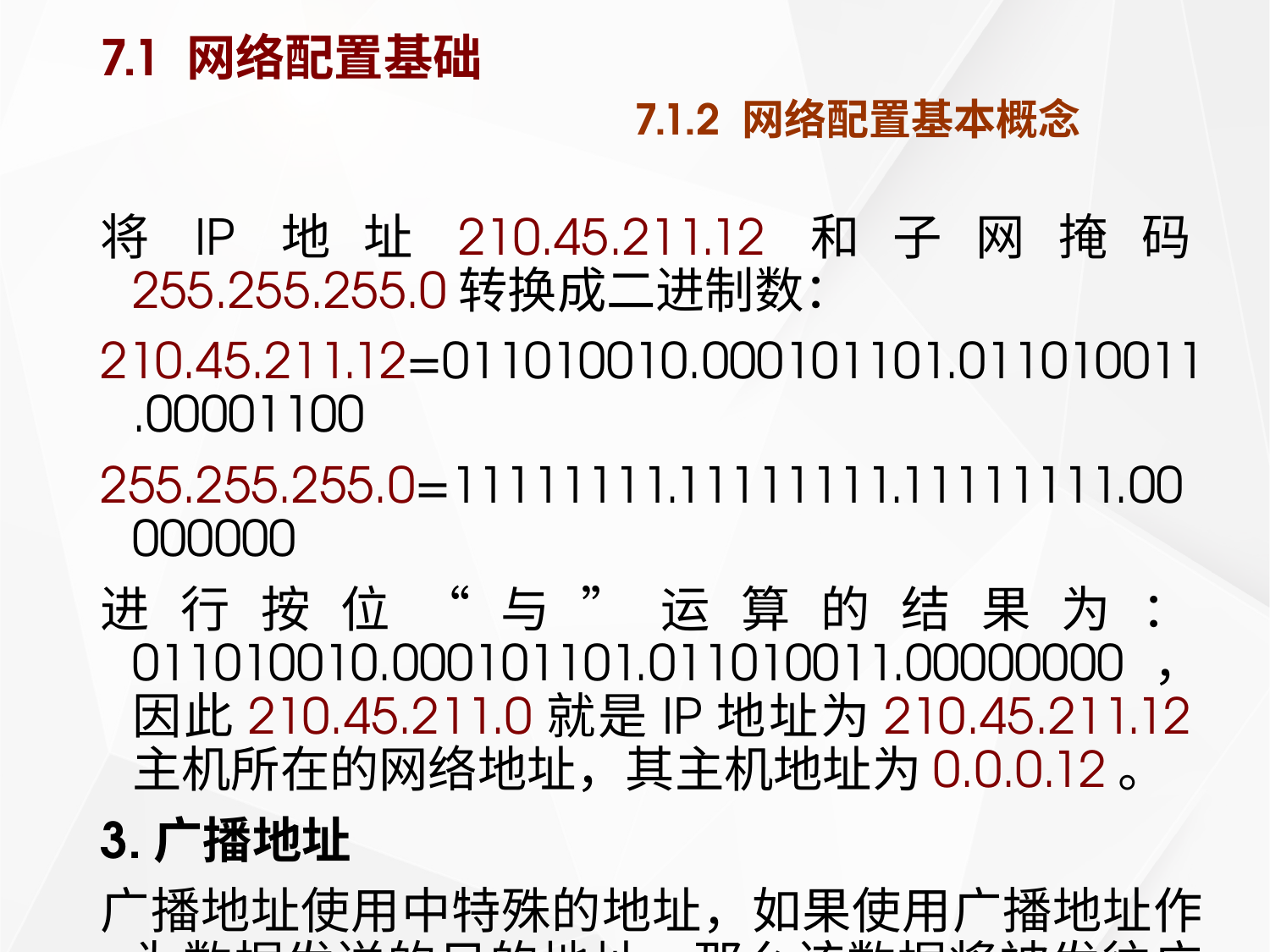

# 7.1 网络配置基础 7.1.2 网络配置基本概念
将IP地址210.45.211.12和子网掩码255.255.255.0转换成二进制数：
210.45.211.12=011010010.000101101.011010011.00001100
255.255.255.0=11111111.11111111.11111111.00000000
进行按位“与”运算的结果为：011010010.000101101.011010011.00000000，因此210.45.211.0就是IP地址为210.45.211.12主机所在的网络地址，其主机地址为0.0.0.12。
3.广播地址
广播地址使用中特殊的地址，如果使用广播地址作为数据发送的目的地址，那么该数据将被发往广播地址所在网络内的所有主机。